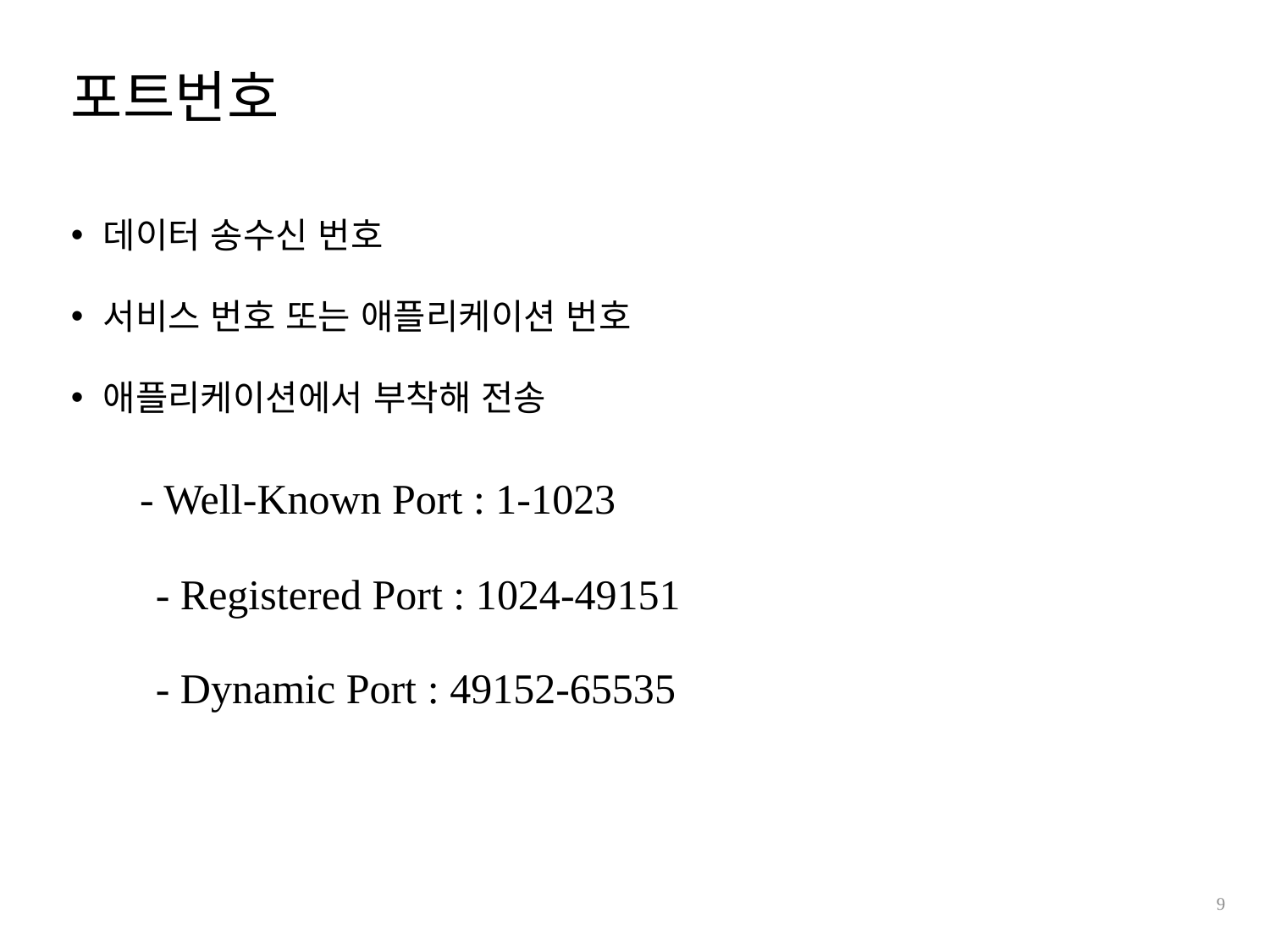

포트번호
데이터 송수신 번호
서비스 번호 또는 애플리케이션 번호
애플리케이션에서 부착해 전송
     - Well-Known Port : 1-1023
        - Registered Port : 1024-49151
        - Dynamic Port : 49152-65535
9